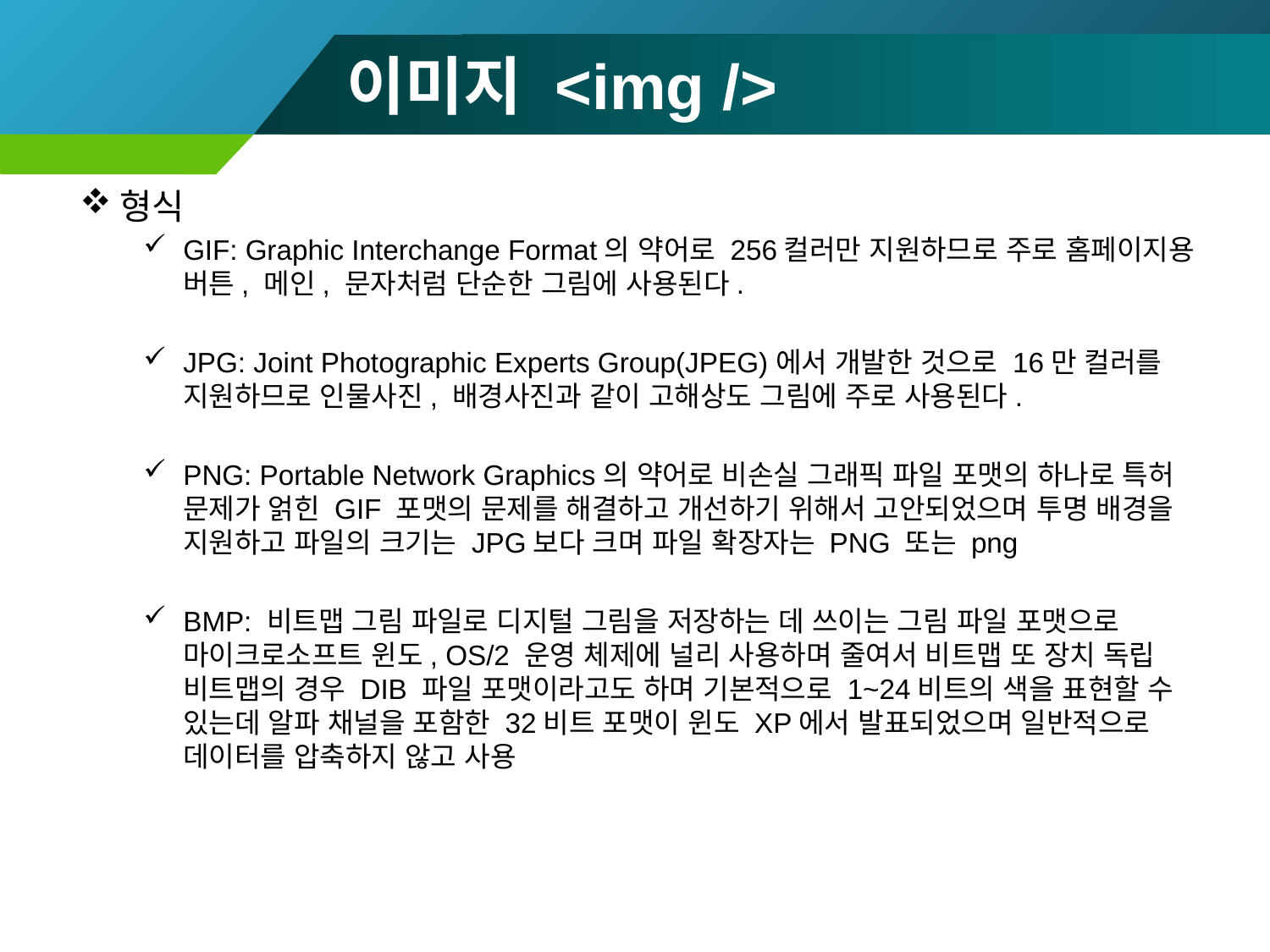

# 이미지 <img />
형식
GIF: Graphic Interchange Format의 약어로 256컬러만 지원하므로 주로 홈페이지용 버튼, 메인, 문자처럼 단순한 그림에 사용된다.

JPG: Joint Photographic Experts Group(JPEG)에서 개발한 것으로 16만 컬러를 지원하므로 인물사진, 배경사진과 같이 고해상도 그림에 주로 사용된다.

PNG: Portable Network Graphics의 약어로 비손실 그래픽 파일 포맷의 하나로 특허 문제가 얽힌 GIF 포맷의 문제를 해결하고 개선하기 위해서 고안되었으며 투명 배경을 지원하고 파일의 크기는 JPG보다 크며 파일 확장자는 PNG 또는 png

BMP: 비트맵 그림 파일로 디지털 그림을 저장하는 데 쓰이는 그림 파일 포맷으로 마이크로소프트 윈도, OS/2 운영 체제에 널리 사용하며 줄여서 비트맵 또 장치 독립 비트맵의 경우 DIB 파일 포맷이라고도 하며 기본적으로 1~24비트의 색을 표현할 수 있는데 알파 채널을 포함한 32비트 포맷이 윈도 XP에서 발표되었으며 일반적으로 데이터를 압축하지 않고 사용